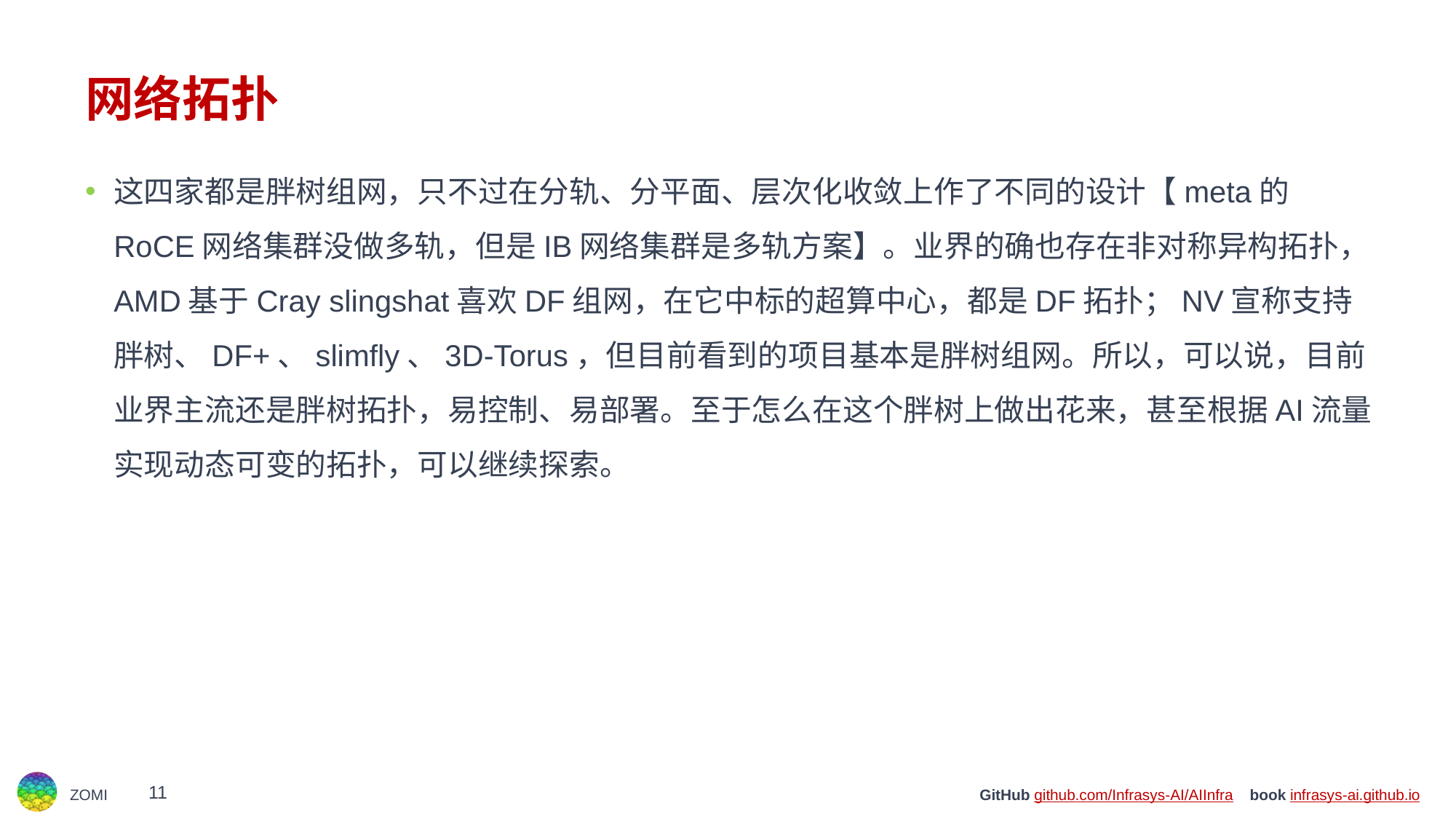

# 网络拓扑
这四家都是胖树组网，只不过在分轨、分平面、层次化收敛上作了不同的设计【meta的RoCE网络集群没做多轨，但是IB网络集群是多轨方案】。业界的确也存在非对称异构拓扑，AMD基于Cray slingshat喜欢DF组网，在它中标的超算中心，都是DF拓扑；NV宣称支持胖树、DF+、slimfly、3D-Torus，但目前看到的项目基本是胖树组网。所以，可以说，目前业界主流还是胖树拓扑，易控制、易部署。至于怎么在这个胖树上做出花来，甚至根据AI流量实现动态可变的拓扑，可以继续探索。